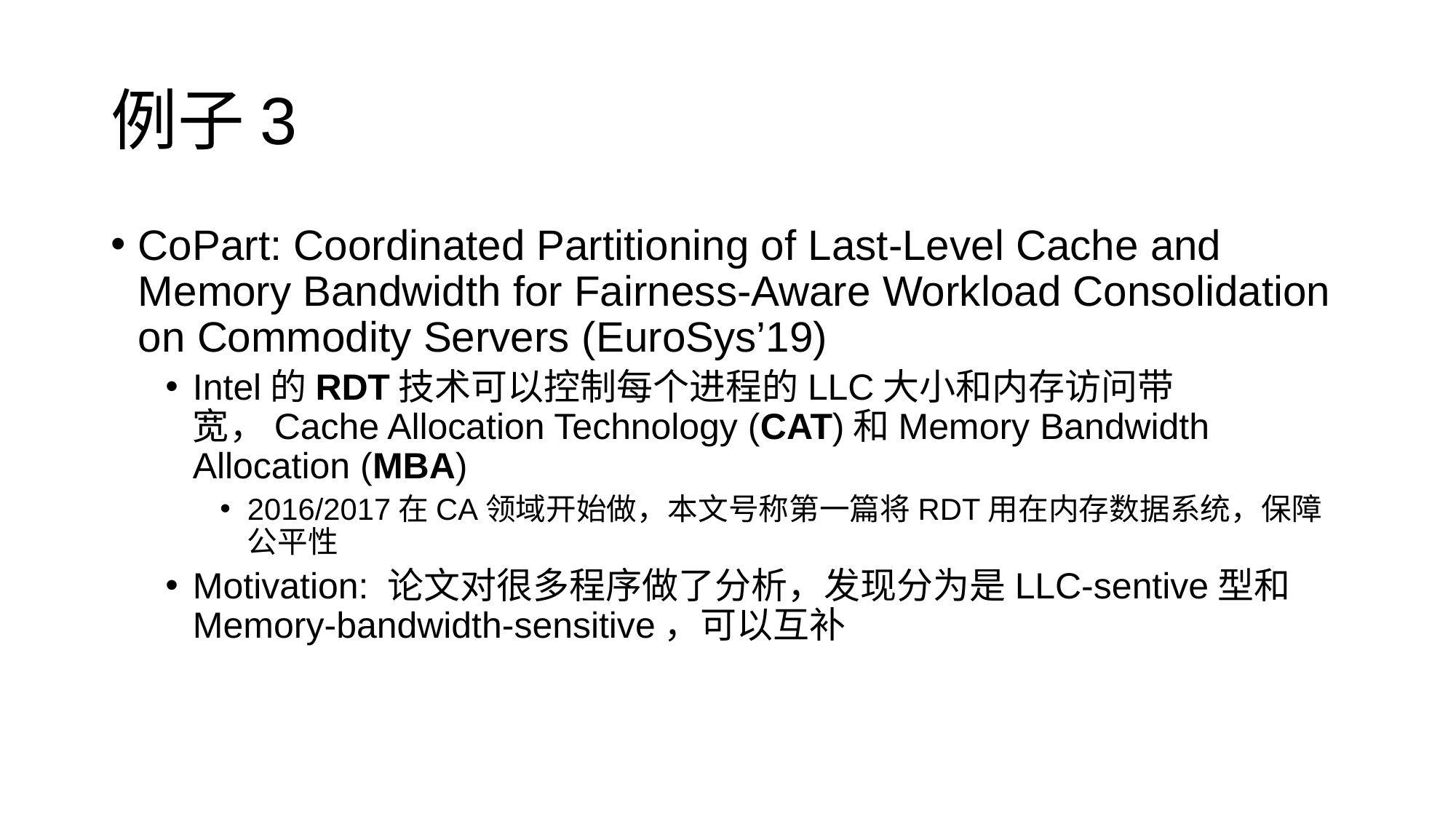

# 例子3
CoPart: Coordinated Partitioning of Last-Level Cache and Memory Bandwidth for Fairness-Aware Workload Consolidation on Commodity Servers (EuroSys’19)
Intel的RDT技术可以控制每个进程的LLC大小和内存访问带宽，Cache Allocation Technology (CAT)和Memory Bandwidth Allocation (MBA)
2016/2017在CA领域开始做，本文号称第一篇将RDT用在内存数据系统，保障公平性
Motivation: 论文对很多程序做了分析，发现分为是LLC-sentive型和Memory-bandwidth-sensitive，可以互补